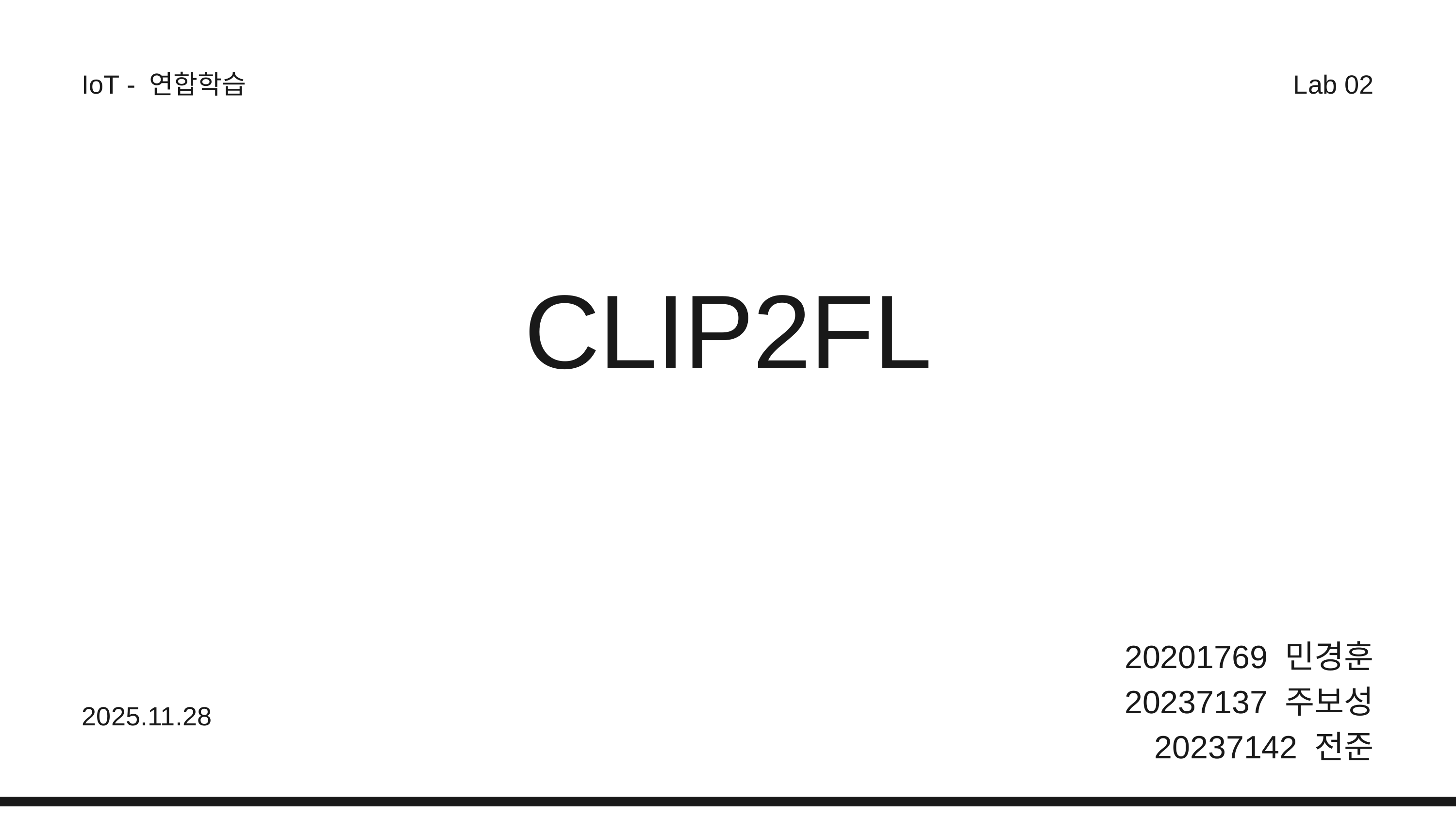

IoT - 연합학습
Lab 02
CLIP2FL
20201769 민경훈
20237137 주보성
20237142 전준
2025.11.28